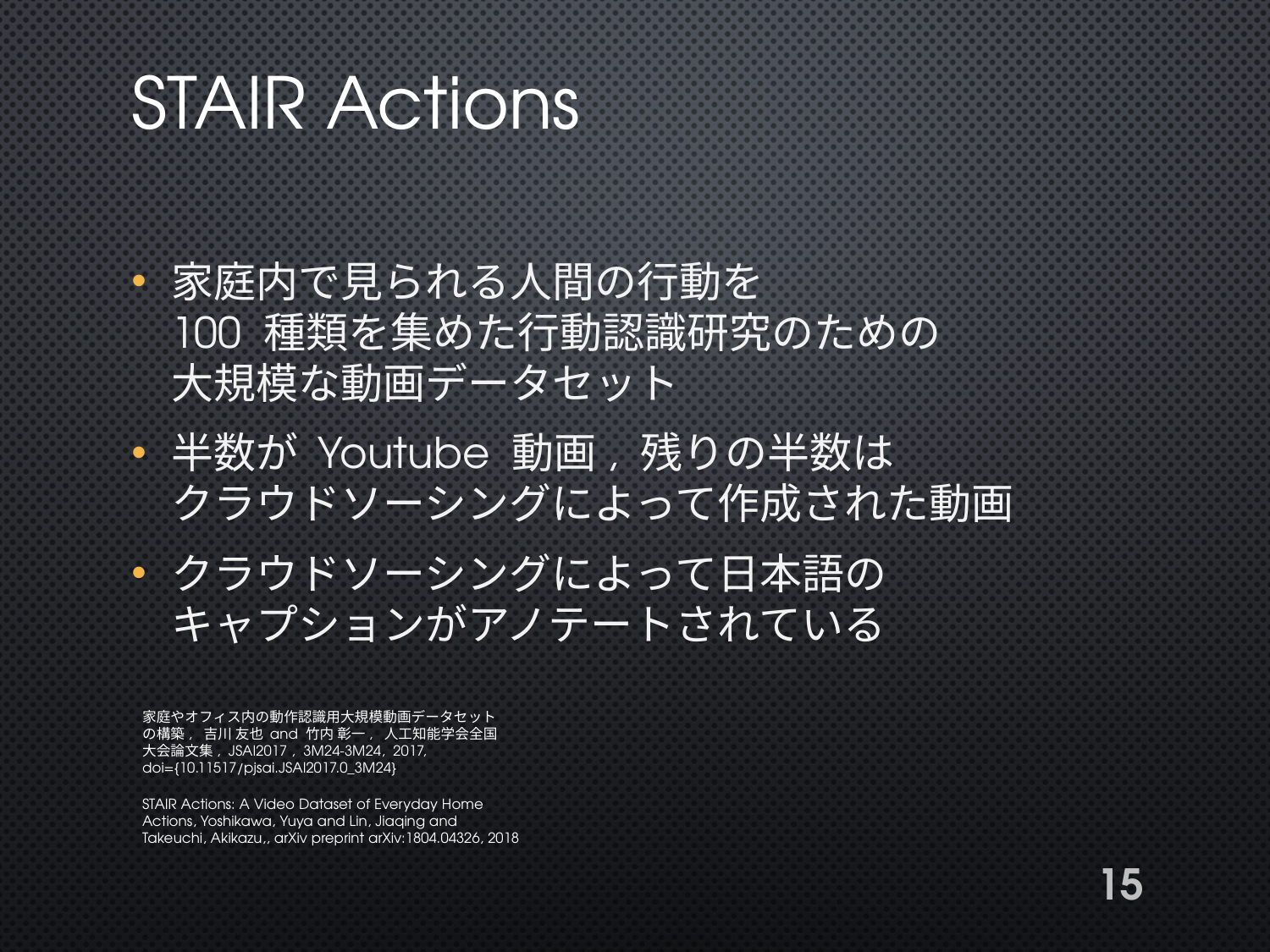

# STAIR Actions
家庭内で見られる人間の行動を
100 種類を集めた行動認識研究のための
大規模な動画データセット
半数が Youtube 動画, 残りの半数は
クラウドソーシングによって作成された動画
クラウドソーシングによって日本語の
キャプションがアノテートされている
家庭やオフィス内の動作認識用大規模動画データセットの構築,  吉川 友也 and 竹内 彰一,  人工知能学会全国大会論文集,  JSAI2017 ,  3M24-3M24,  2017,  doi={10.11517/pjsai.JSAI2017.0_3M24}
STAIR Actions: A Video Dataset of Everyday Home Actions, Yoshikawa, Yuya and Lin, Jiaqing and Takeuchi, Akikazu,, arXiv preprint arXiv:1804.04326, 2018
15